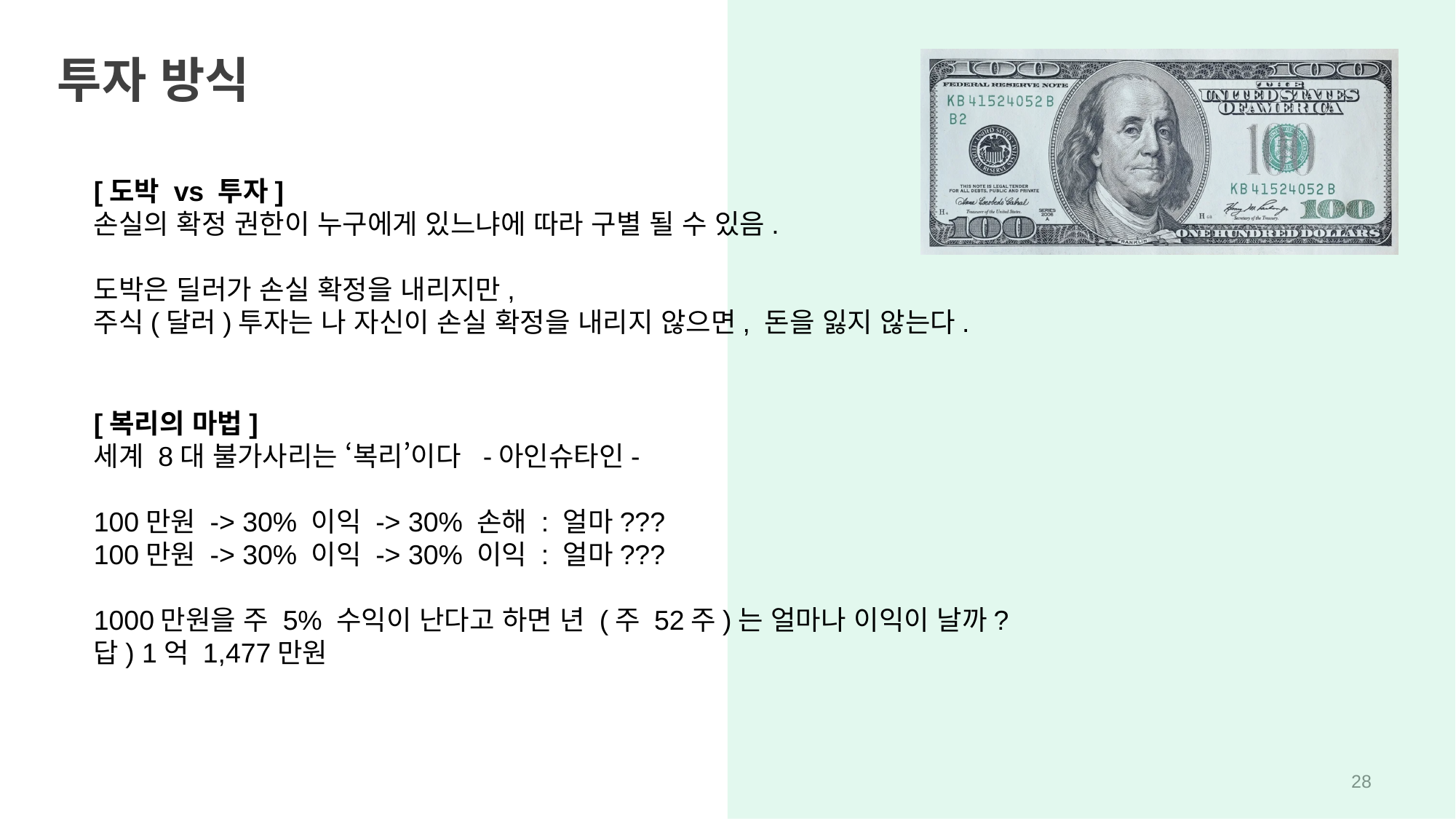

투자 방식
[도박 vs 투자]
손실의 확정 권한이 누구에게 있느냐에 따라 구별 될 수 있음.

도박은 딜러가 손실 확정을 내리지만,
주식(달러)투자는 나 자신이 손실 확정을 내리지 않으면, 돈을 잃지 않는다.
[복리의 마법]
세계 8대 불가사리는 ‘복리’이다  -아인슈타인-

100만원 -> 30% 이익 -> 30% 손해 : 얼마???
100만원 -> 30% 이익 -> 30% 이익 : 얼마???

1000만원을 주 5% 수익이 난다고 하면 년 (주 52주)는 얼마나 이익이 날까?
답) 1억 1,477만원
28